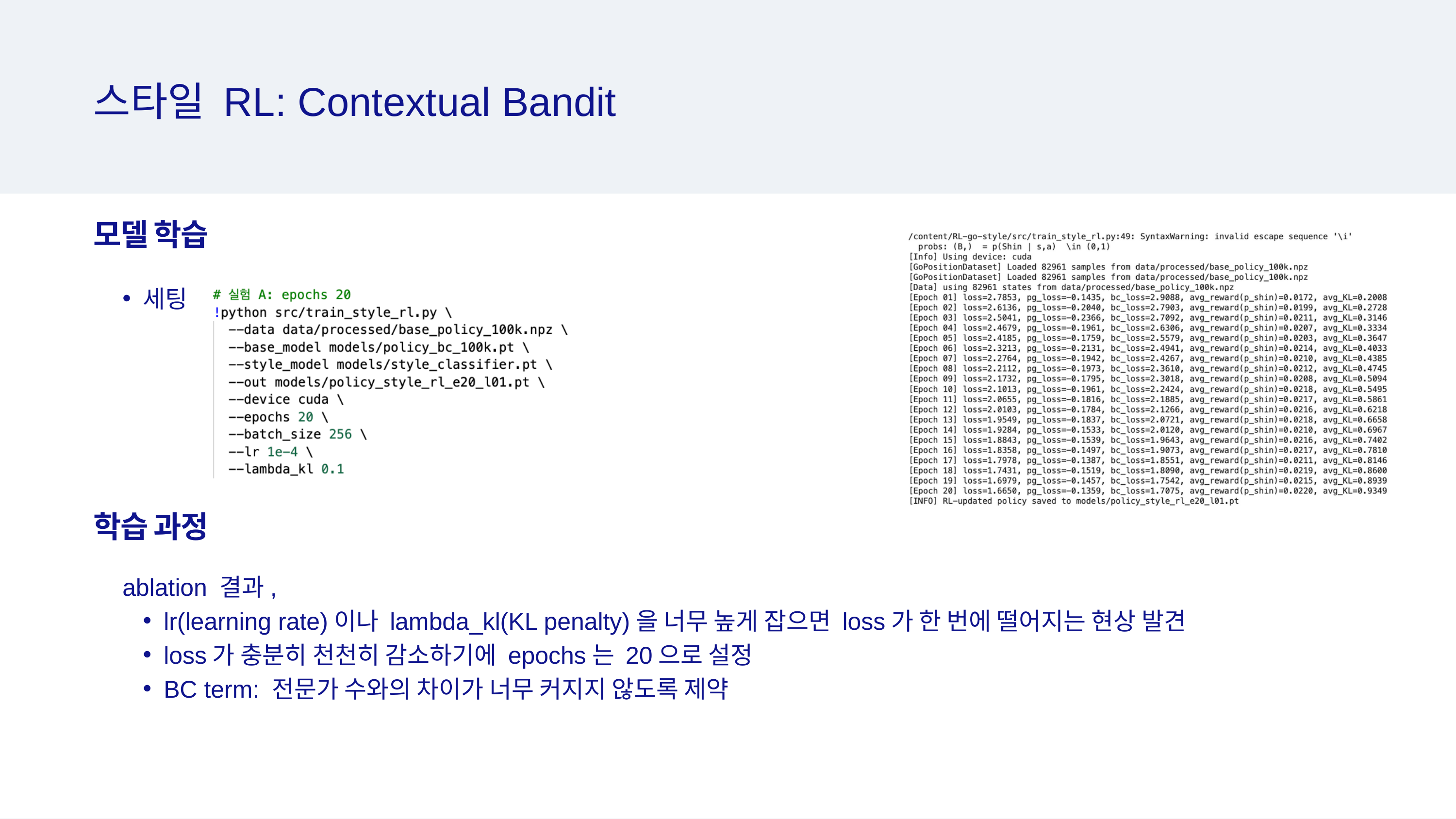

스타일 RL: Contextual Bandit

모델 학습

세팅

학습 과정
ablation 결과,
lr(learning rate)이나 lambda_kl(KL penalty)을 너무 높게 잡으면 loss가 한 번에 떨어지는 현상 발견
loss가 충분히 천천히 감소하기에 epochs는 20으로 설정
BC term: 전문가 수와의 차이가 너무 커지지 않도록 제약